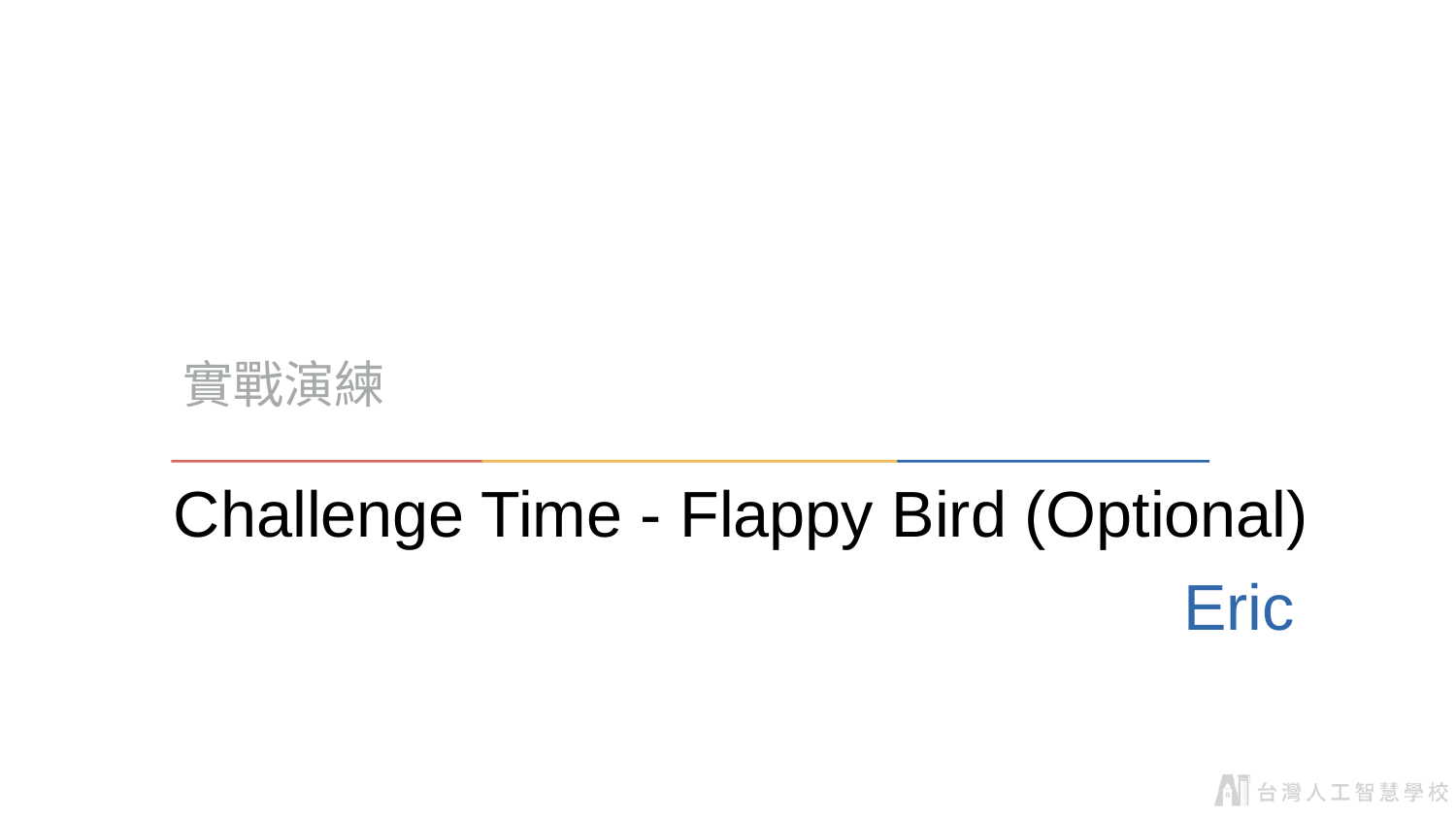

實戰演練
# Challenge Time - Flappy Bird (Optional)

Eric